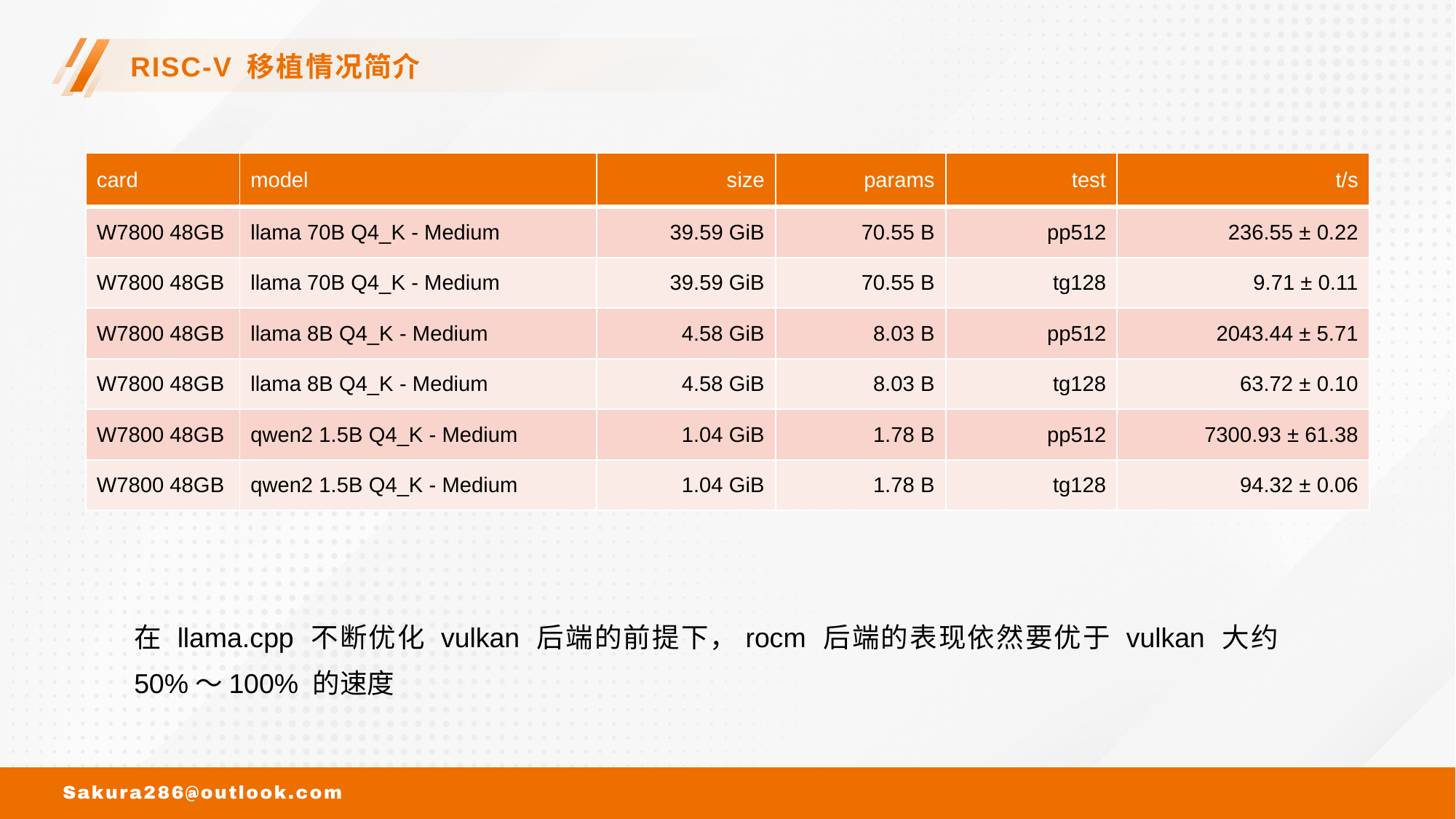

# RISC-V 移植情况简介
| card | model | size | params | test | t/s |
| --- | --- | --- | --- | --- | --- |
| W7800 48GB | llama 70B Q4\_K - Medium | 39.59 GiB | 70.55 B | pp512 | 236.55 ± 0.22 |
| W7800 48GB | llama 70B Q4\_K - Medium | 39.59 GiB | 70.55 B | tg128 | 9.71 ± 0.11 |
| W7800 48GB | llama 8B Q4\_K - Medium | 4.58 GiB | 8.03 B | pp512 | 2043.44 ± 5.71 |
| W7800 48GB | llama 8B Q4\_K - Medium | 4.58 GiB | 8.03 B | tg128 | 63.72 ± 0.10 |
| W7800 48GB | qwen2 1.5B Q4\_K - Medium | 1.04 GiB | 1.78 B | pp512 | 7300.93 ± 61.38 |
| W7800 48GB | qwen2 1.5B Q4\_K - Medium | 1.04 GiB | 1.78 B | tg128 | 94.32 ± 0.06 |
在 llama.cpp 不断优化 vulkan 后端的前提下，rocm 后端的表现依然要优于 vulkan 大约 50%～100% 的速度